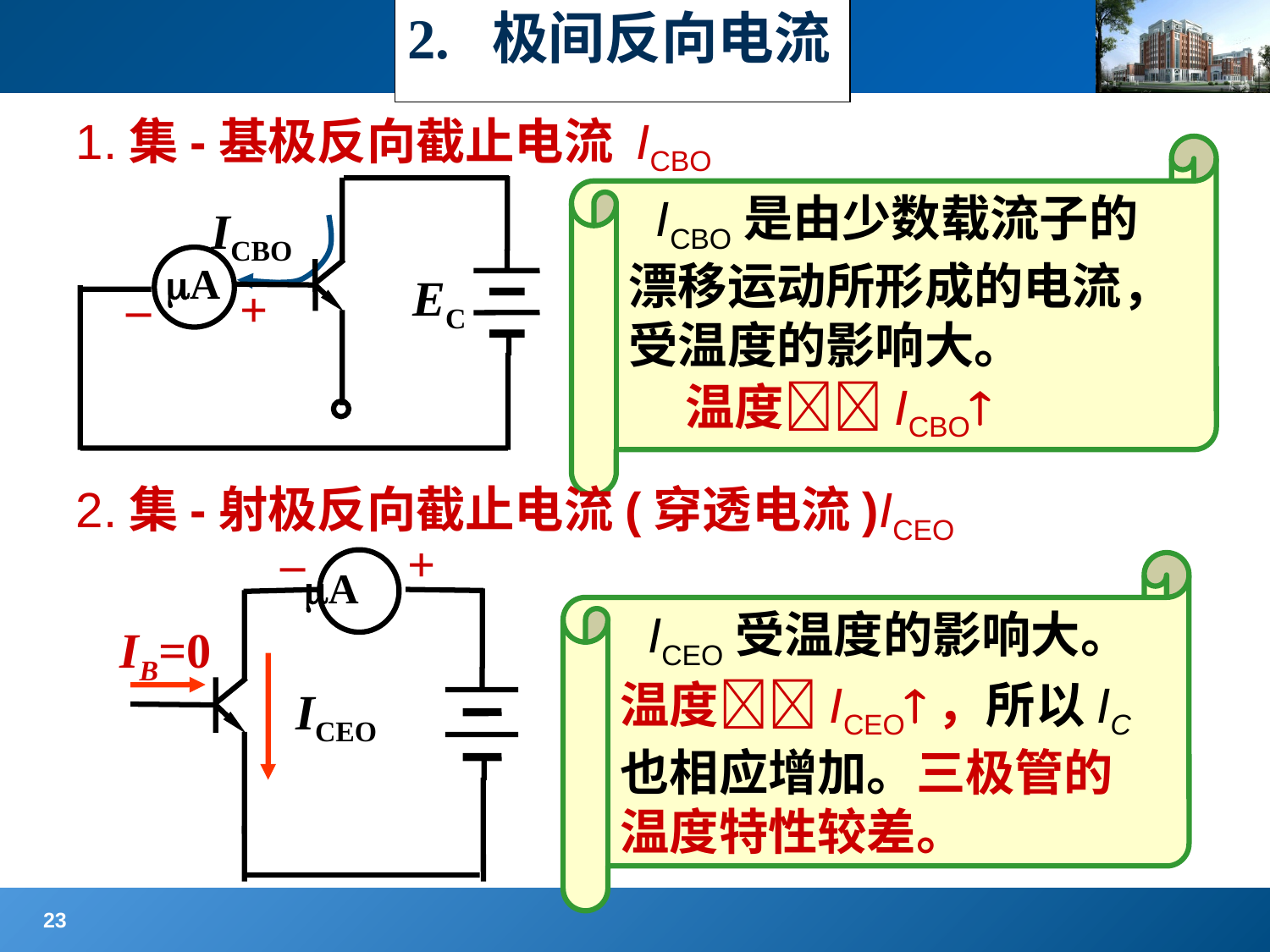

#
2.  极间反向电流
1.集-基极反向截止电流 ICBO
  ICBO是由少数载流子的漂移运动所形成的电流，受温度的影响大。
    温度↑→ICBO↑

μA
EC
–
+

ICBO

2.集-射极反向截止电流(穿透电流)ICEO
–
+

μA

IB=0

ICEO

  ICEO受温度的影响大。
温度↑→ICEO↑，所以IC也相应增加。三极管的温度特性较差。